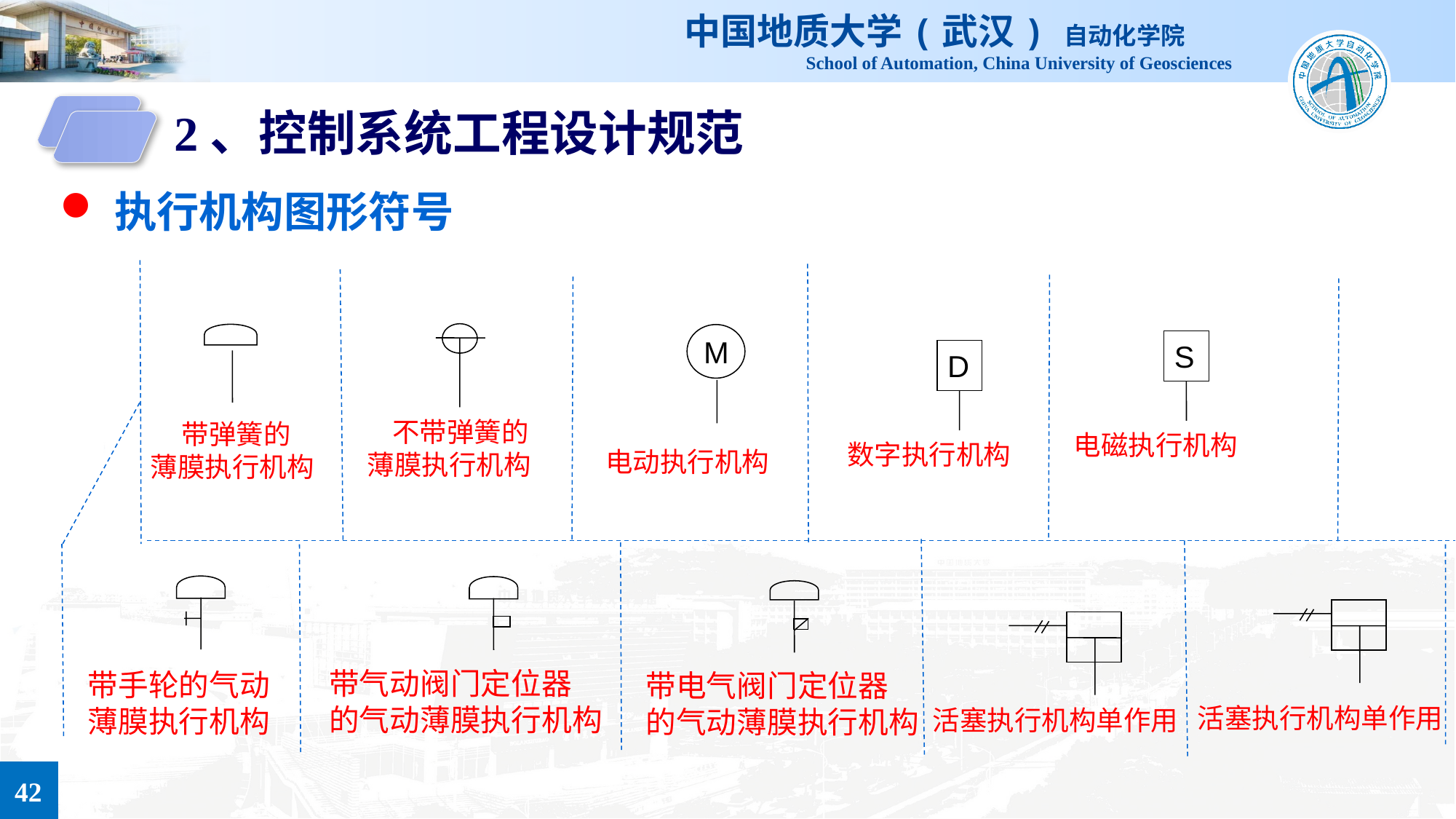

2、控制系统工程设计规范
执行机构图形符号

   不带弹簧的
薄膜执行机构

    带弹簧的
薄膜执行机构

M

 电动执行机构

S

电磁执行机构

D

数字执行机构

带手轮的气动
薄膜执行机构

带气动阀门定位器
的气动薄膜执行机构

带电气阀门定位器
的气动薄膜执行机构

活塞执行机构单作用

活塞执行机构单作用
42